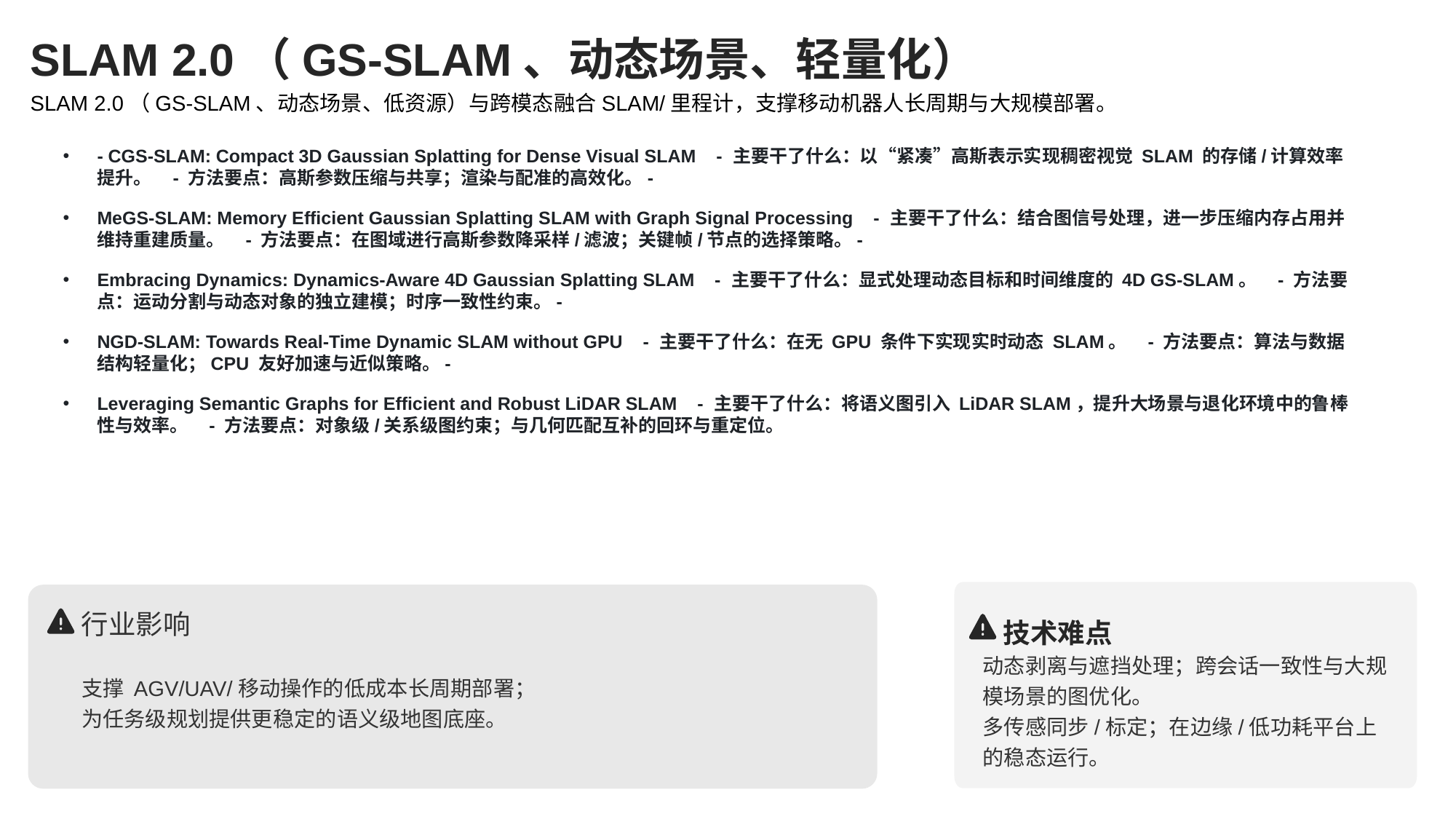

SLAM 2.0（GS-SLAM、动态场景、轻量化）
SLAM 2.0（GS-SLAM、动态场景、低资源）与跨模态融合SLAM/里程计，支撑移动机器人长周期与大规模部署。
- CGS-SLAM: Compact 3D Gaussian Splatting for Dense Visual SLAM    - 主要干了什么：以“紧凑”高斯表示实现稠密视觉 SLAM 的存储/计算效率提升。    - 方法要点：高斯参数压缩与共享；渲染与配准的高效化。-
MeGS-SLAM: Memory Efficient Gaussian Splatting SLAM with Graph Signal Processing    - 主要干了什么：结合图信号处理，进一步压缩内存占用并维持重建质量。    - 方法要点：在图域进行高斯参数降采样/滤波；关键帧/节点的选择策略。-
Embracing Dynamics: Dynamics-Aware 4D Gaussian Splatting SLAM    - 主要干了什么：显式处理动态目标和时间维度的 4D GS-SLAM。    - 方法要点：运动分割与动态对象的独立建模；时序一致性约束。-
NGD-SLAM: Towards Real-Time Dynamic SLAM without GPU    - 主要干了什么：在无 GPU 条件下实现实时动态 SLAM。    - 方法要点：算法与数据结构轻量化；CPU 友好加速与近似策略。-
Leveraging Semantic Graphs for Efficient and Robust LiDAR SLAM    - 主要干了什么：将语义图引入 LiDAR SLAM，提升大场景与退化环境中的鲁棒性与效率。    - 方法要点：对象级/关系级图约束；与几何匹配互补的回环与重定位。

行业影响
技术难点

动态剥离与遮挡处理；跨会话一致性与大规模场景的图优化。
多传感同步/标定；在边缘/低功耗平台上的稳态运行。

支撑 AGV/UAV/移动操作的低成本长周期部署；
为任务级规划提供更稳定的语义级地图底座。